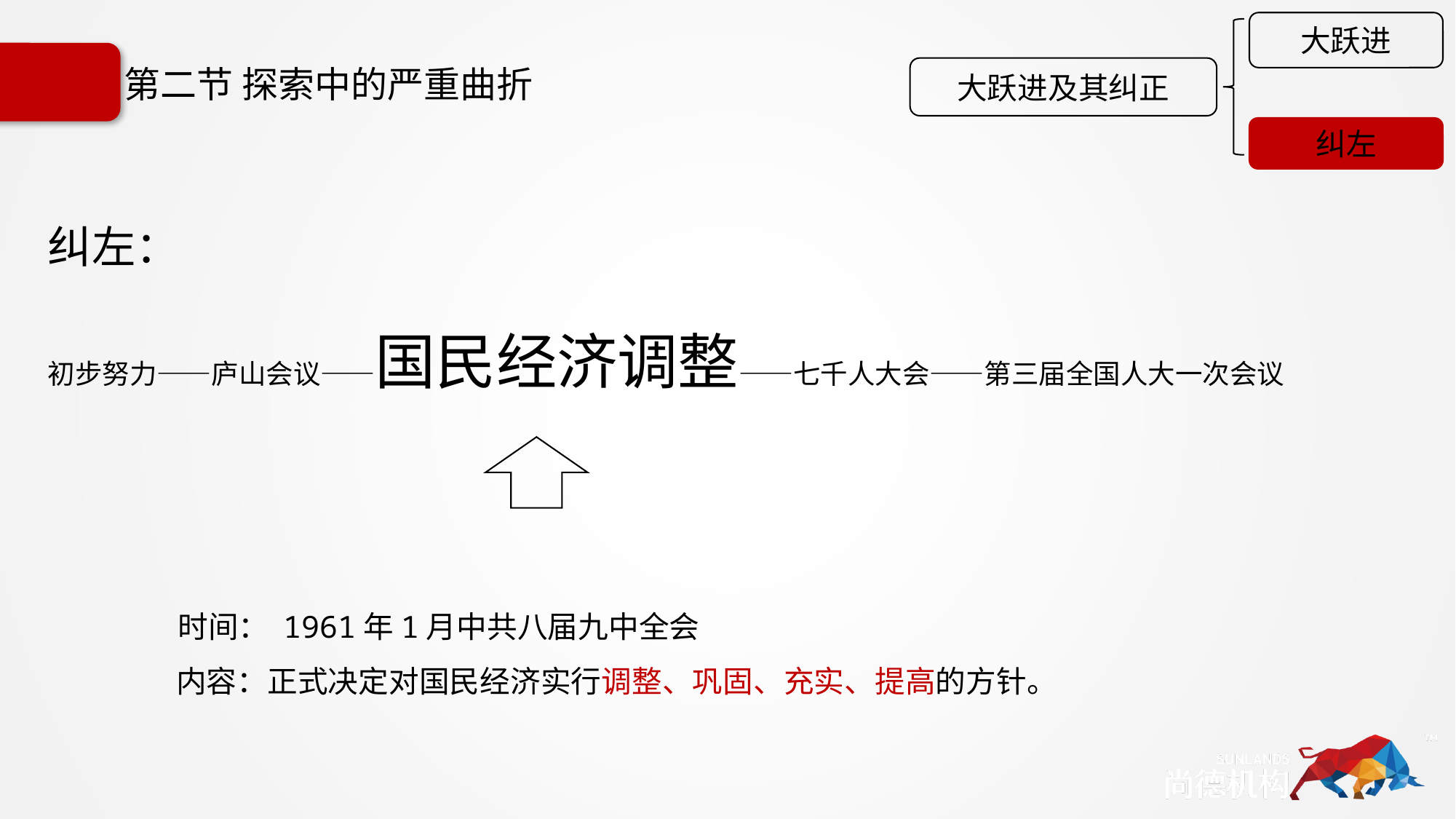

大跃进

大跃进及其纠正
纠左
# 第二节 探索中的严重曲折
纠左：
初步努力——庐山会议——国民经济调整——七千人大会——第三届全国人大一次会议

                    时间： 1961年1月中共八届九中全会
                  内容：正式决定对国民经济实行调整、巩固、充实、提高的方针。